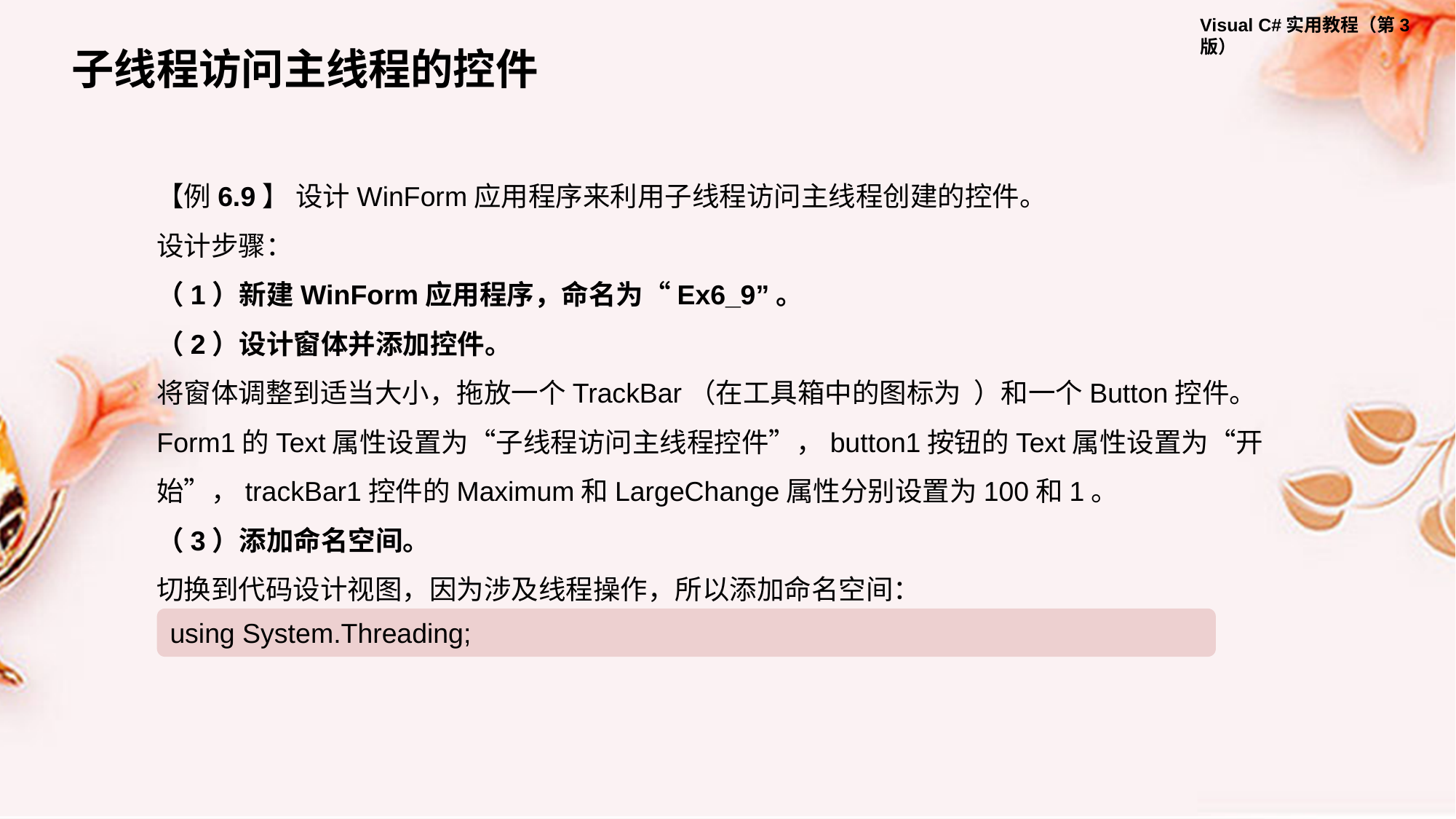

子线程访问主线程的控件
【例6.9】 设计WinForm应用程序来利用子线程访问主线程创建的控件。
设计步骤：
（1）新建WinForm应用程序，命名为“Ex6_9”。
（2）设计窗体并添加控件。
将窗体调整到适当大小，拖放一个TrackBar（在工具箱中的图标为  ）和一个Button控件。Form1的Text属性设置为“子线程访问主线程控件”，button1按钮的Text属性设置为“开始”，trackBar1控件的Maximum和LargeChange属性分别设置为100和1。
（3）添加命名空间。
切换到代码设计视图，因为涉及线程操作，所以添加命名空间：
using System.Threading;